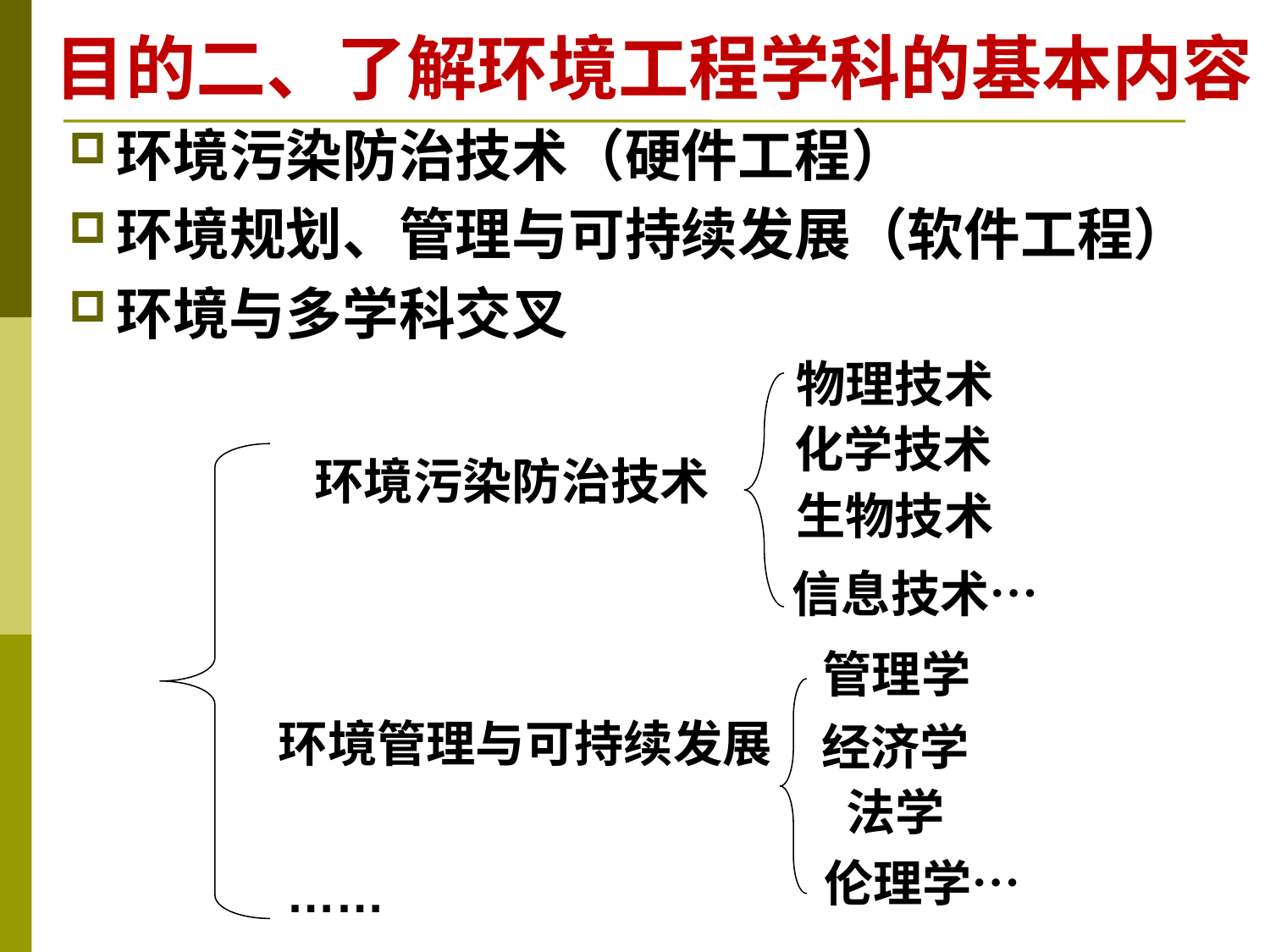

# 目的二、了解环境工程学科的基本内容
环境污染防治技术（硬件工程）
环境规划、管理与可持续发展（软件工程）
环境与多学科交叉
物理技术

化学技术

环境污染防治技术
生物技术
信息技术…
管理学

环境管理与可持续发展
经济学
法学
伦理学…
……